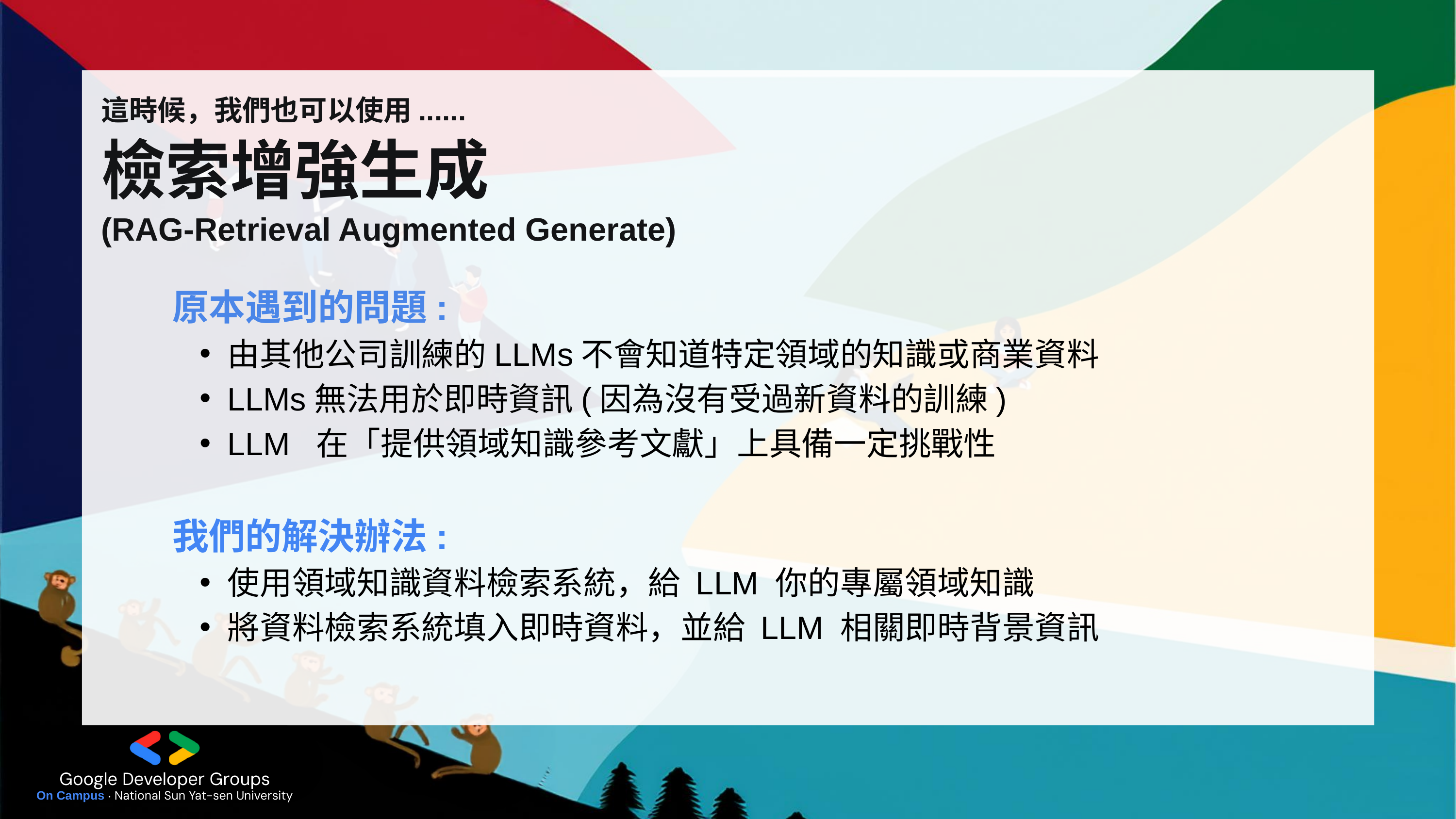

Google Developer Groups
On Campus ‧ National Sun Yat-sen University
這時候，我們也可以使用......
檢索增強生成
(RAG-Retrieval Augmented Generate)
原本遇到的問題:
由其他公司訓練的LLMs不會知道特定領域的知識或商業資料
LLMs無法用於即時資訊(因為沒有受過新資料的訓練)
LLM  在「提供領域知識參考文獻」上具備一定挑戰性

我們的解決辦法:
使用領域知識資料檢索系統，給 LLM 你的專屬領域知識
將資料檢索系統填入即時資料，並給 LLM 相關即時背景資訊